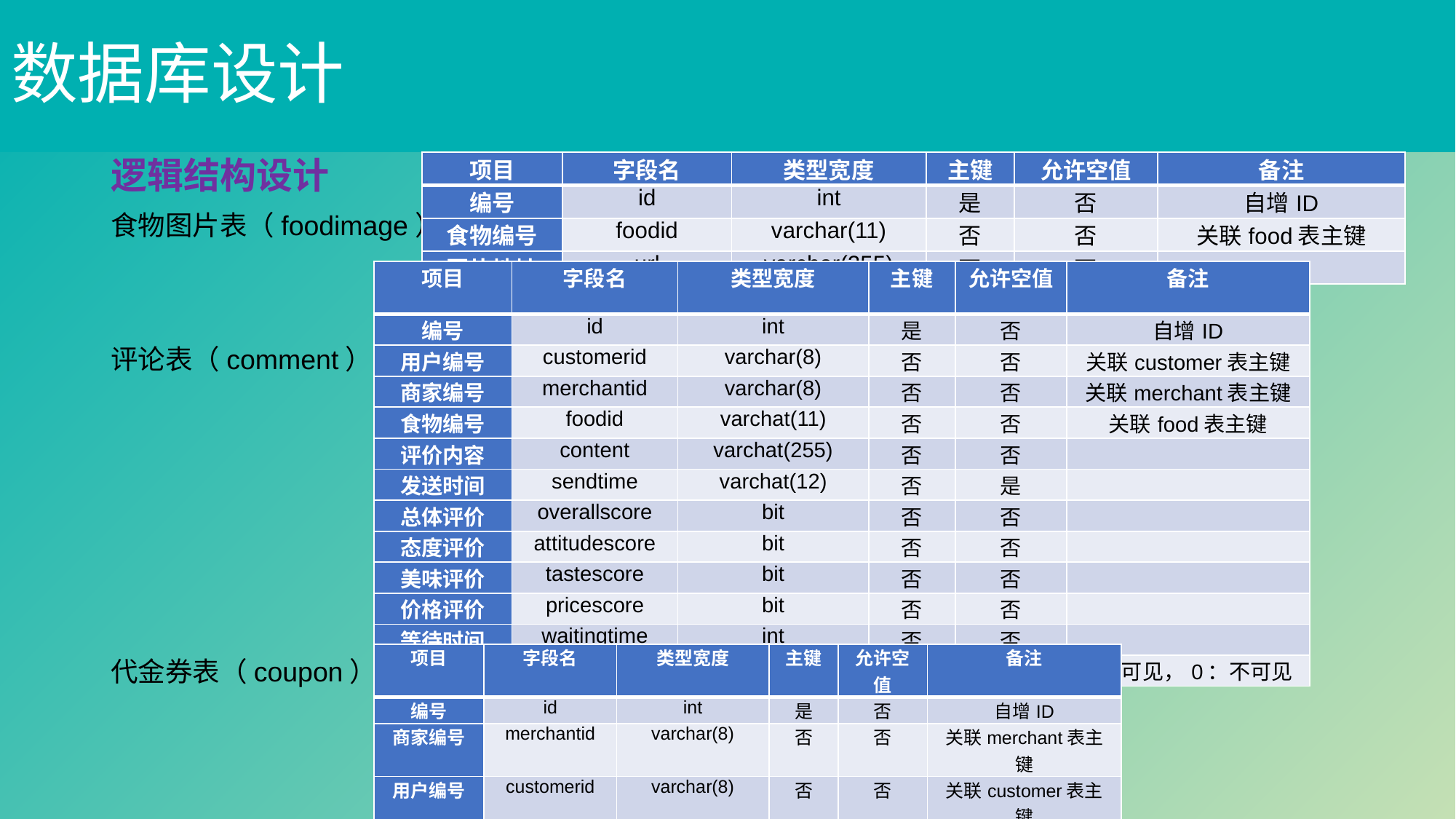

# 数据库设计
逻辑结构设计
食物图片表（foodimage）

评论表（comment）

代金券表（coupon）

| 项目 | 字段名 | 类型宽度 | 主键 | 允许空值 | 备注 |
| --- | --- | --- | --- | --- | --- |
| 编号 | id | int | 是 | 否 | 自增ID |
| 食物编号 | foodid | varchar(11) | 否 | 否 | 关联food表主键 |
| 图片地址 | url | varchar(255) | 否 | 否 |  |
| 项目 | 字段名 | 类型宽度 | 主键 | 允许空值 | 备注 |
| --- | --- | --- | --- | --- | --- |
| 编号 | id | int | 是 | 否 | 自增ID |
| 用户编号 | customerid | varchar(8) | 否 | 否 | 关联customer表主键 |
| 商家编号 | merchantid | varchar(8) | 否 | 否 | 关联merchant表主键 |
| 食物编号 | foodid | varchat(11) | 否 | 否 | 关联food表主键 |
| 评价内容 | content | varchat(255) | 否 | 否 |  |
| 发送时间 | sendtime | varchat(12) | 否 | 是 |  |
| 总体评价 | overallscore | bit | 否 | 否 |  |
| 态度评价 | attitudescore | bit | 否 | 否 |  |
| 美味评价 | tastescore | bit | 否 | 否 |  |
| 价格评价 | pricescore | bit | 否 | 否 |  |
| 等待时间 | waitingtime | int | 否 | 否 |  |
| 可见状态 | State | bit | 否 | 否 | 1：可见，0：不可见 |
| 项目 | 字段名 | 类型宽度 | 主键 | 允许空值 | 备注 |
| --- | --- | --- | --- | --- | --- |
| 编号 | id | int | 是 | 否 | 自增ID |
| 商家编号 | merchantid | varchar(8) | 否 | 否 | 关联merchant表主键 |
| 用户编号 | customerid | varchar(8) | 否 | 否 | 关联customer表主键 |
| 使用门槛 | threshold | double | 否 | 否 |  |
| 价值 | voucher | double | 否 | 否 |  |
| 使用期限 | servicelife | varchar(12) | 否 | 否 |  |